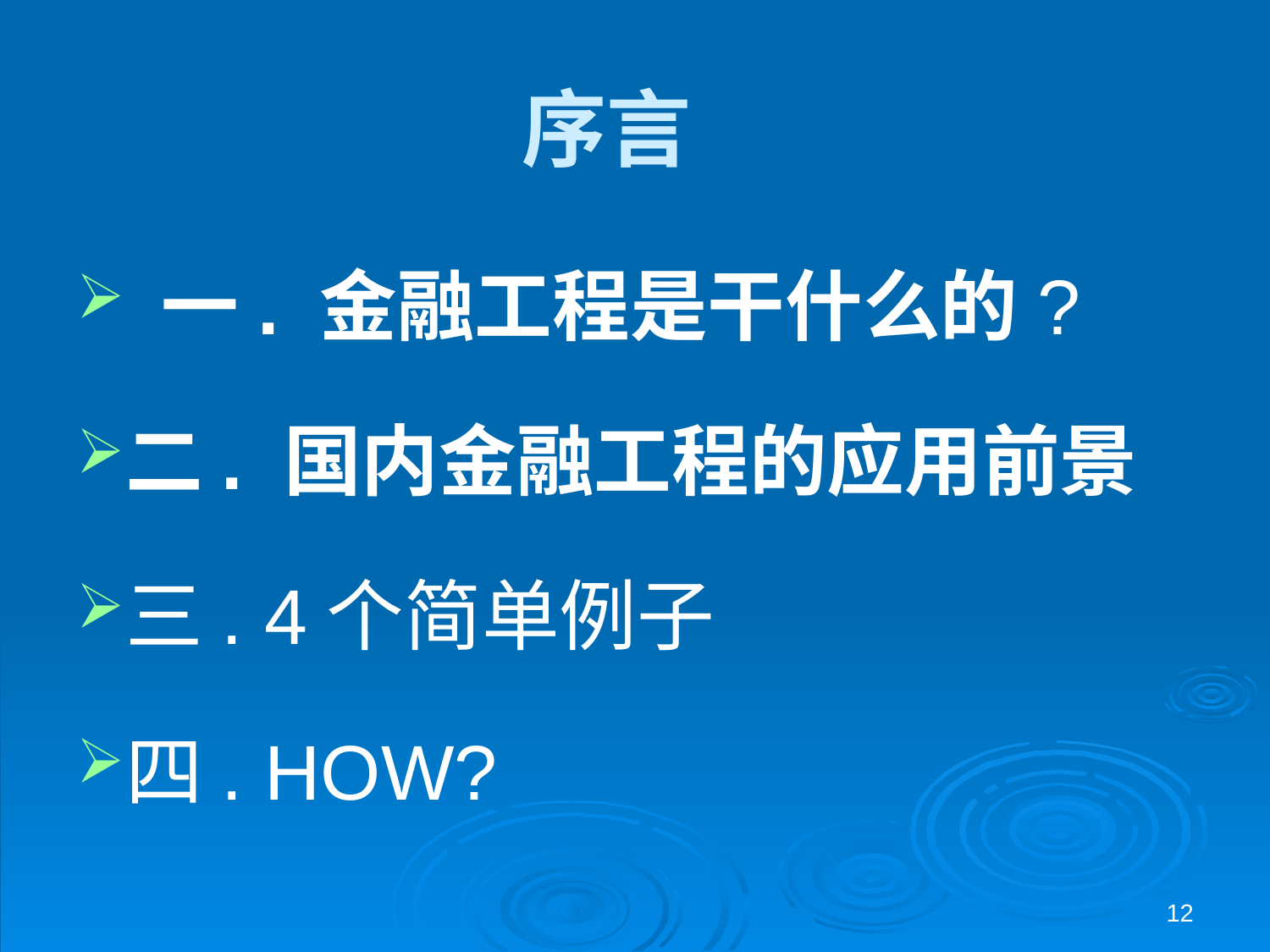

# 序言
 一. 金融工程是干什么的?
二. 国内金融工程的应用前景
三. 4个简单例子
四. HOW?
12